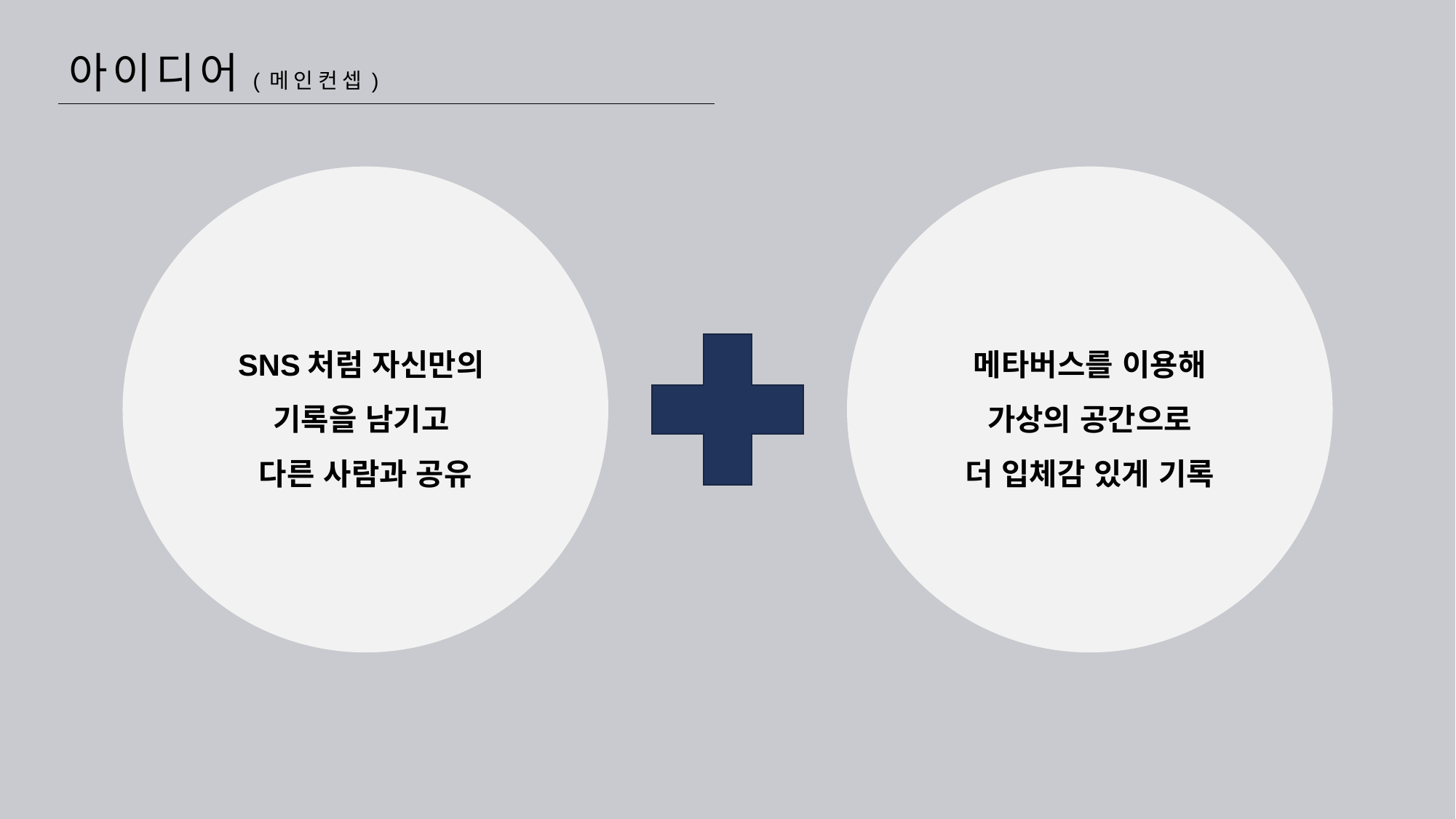

아이디어(메인컨셉)
SNS처럼 자신만의
기록을 남기고
다른 사람과 공유
메타버스를 이용해
가상의 공간으로
더 입체감 있게 기록